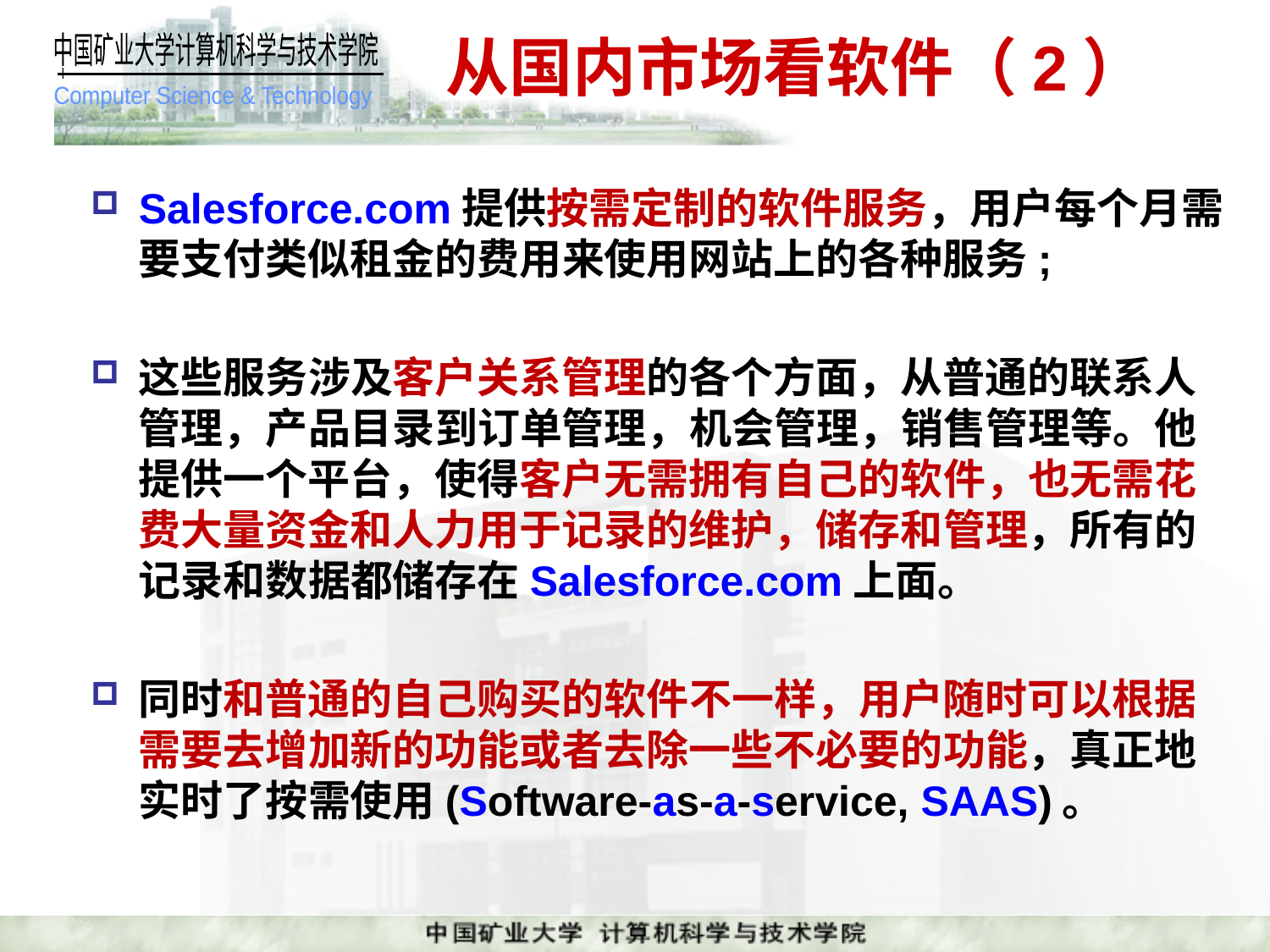

# 从国内市场看软件（2）
Salesforce.com提供按需定制的软件服务，用户每个月需要支付类似租金的费用来使用网站上的各种服务;

这些服务涉及客户关系管理的各个方面，从普通的联系人管理，产品目录到订单管理，机会管理，销售管理等。他提供一个平台，使得客户无需拥有自己的软件，也无需花费大量资金和人力用于记录的维护，储存和管理，所有的记录和数据都储存在Salesforce.com上面。

同时和普通的自己购买的软件不一样，用户随时可以根据需要去增加新的功能或者去除一些不必要的功能，真正地实时了按需使用(Software-as-a-service, SAAS)。
19